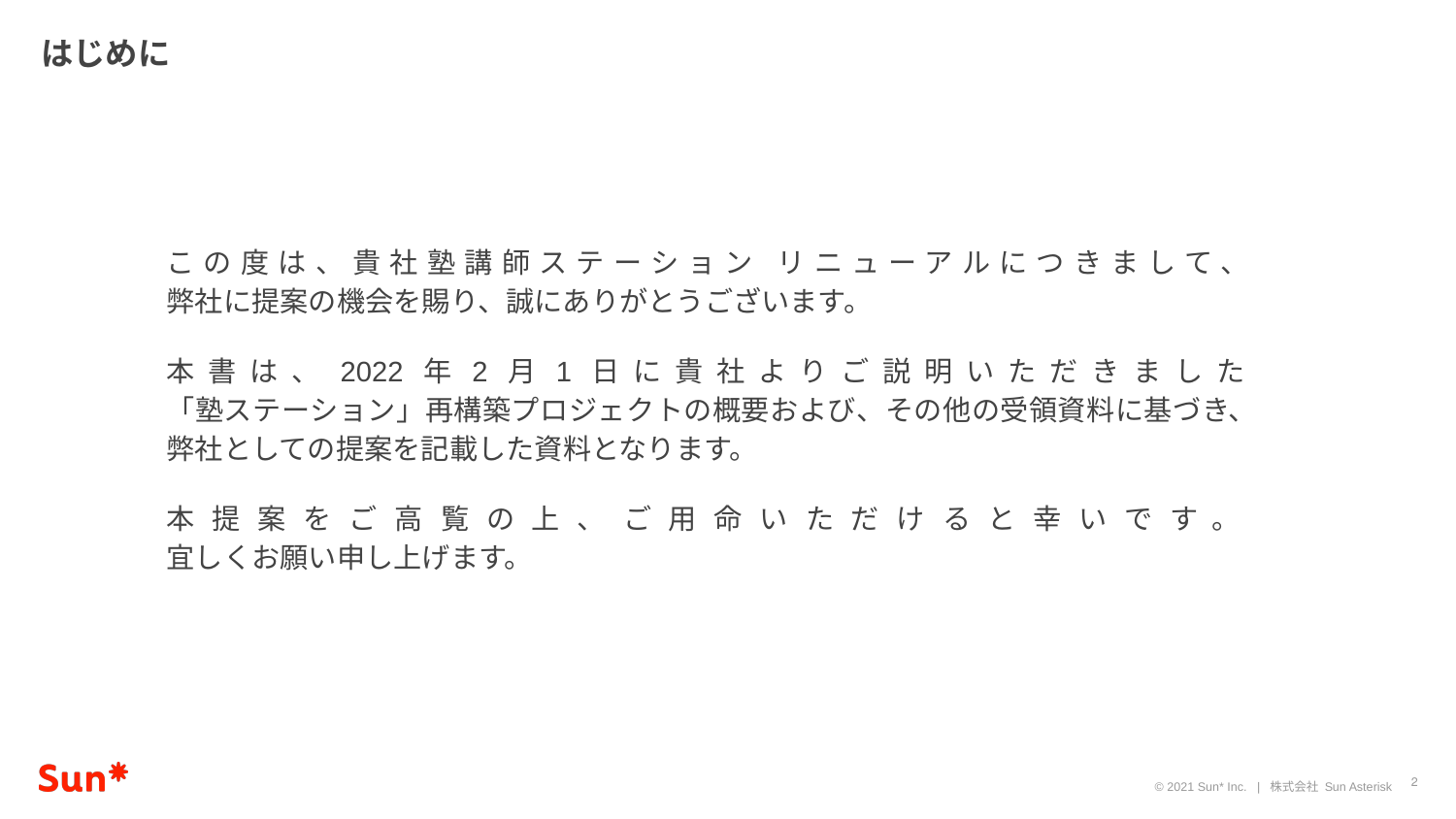

はじめに
この度は、貴社塾講師ステーション リニューアルにつきまして、
弊社に提案の機会を賜り、誠にありがとうございます。
本書は、2022年2月1日に貴社よりご説明いただきました
「塾ステーション」再構築プロジェクトの概要および、その他の受領資料に基づき、
弊社としての提案を記載した資料となります。
本提案をご高覧の上、ご用命いただけると幸いです。
宜しくお願い申し上げます。